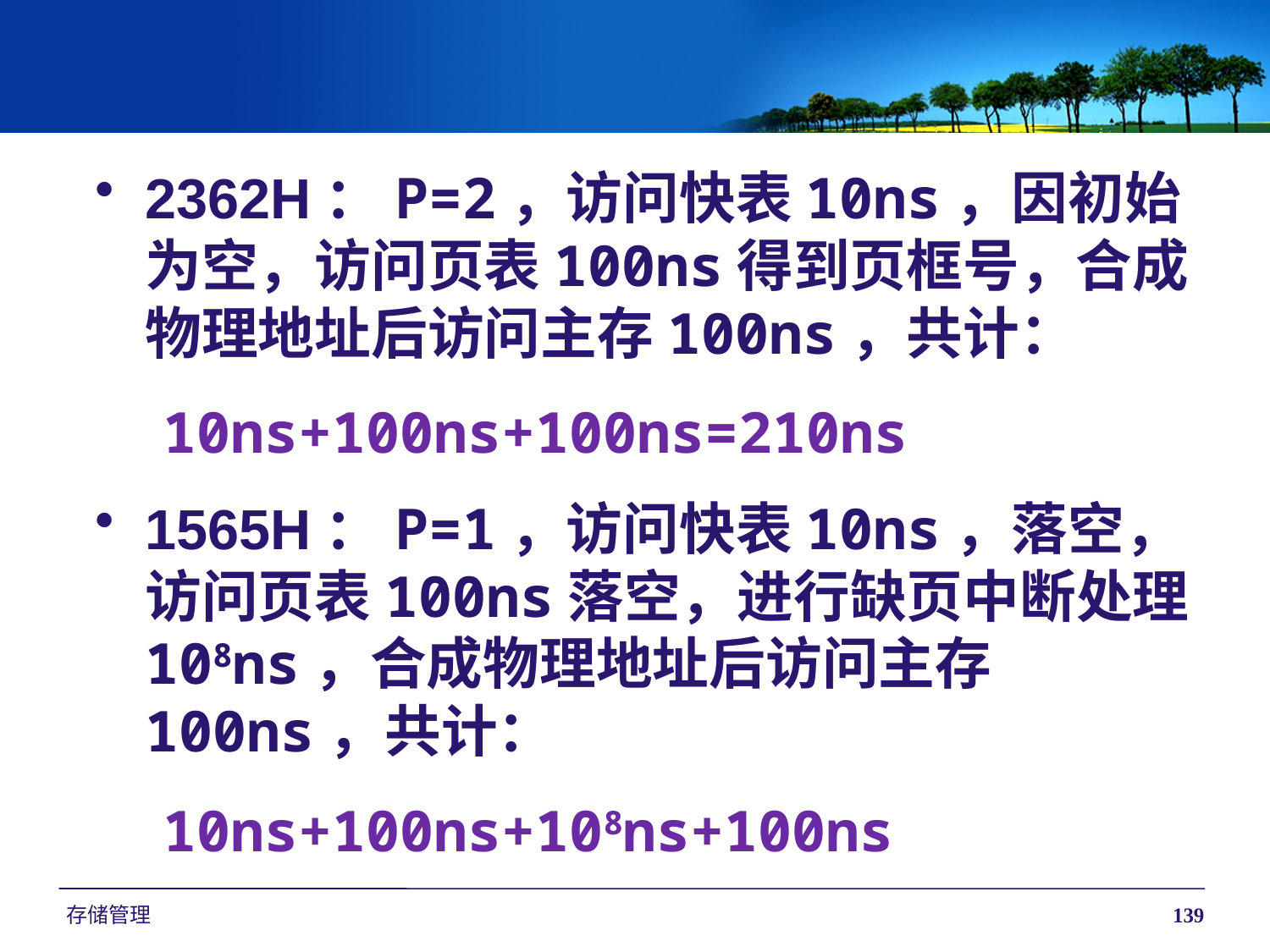

2362H：P=2，访问快表10ns，因初始为空，访问页表100ns得到页框号，合成物理地址后访问主存100ns，共计：
  10ns+100ns+100ns=210ns
1565H：P=1，访问快表10ns，落空，访问页表100ns落空，进行缺页中断处理108ns，合成物理地址后访问主存100ns，共计：
  10ns+100ns+108ns+100ns
存储管理
139